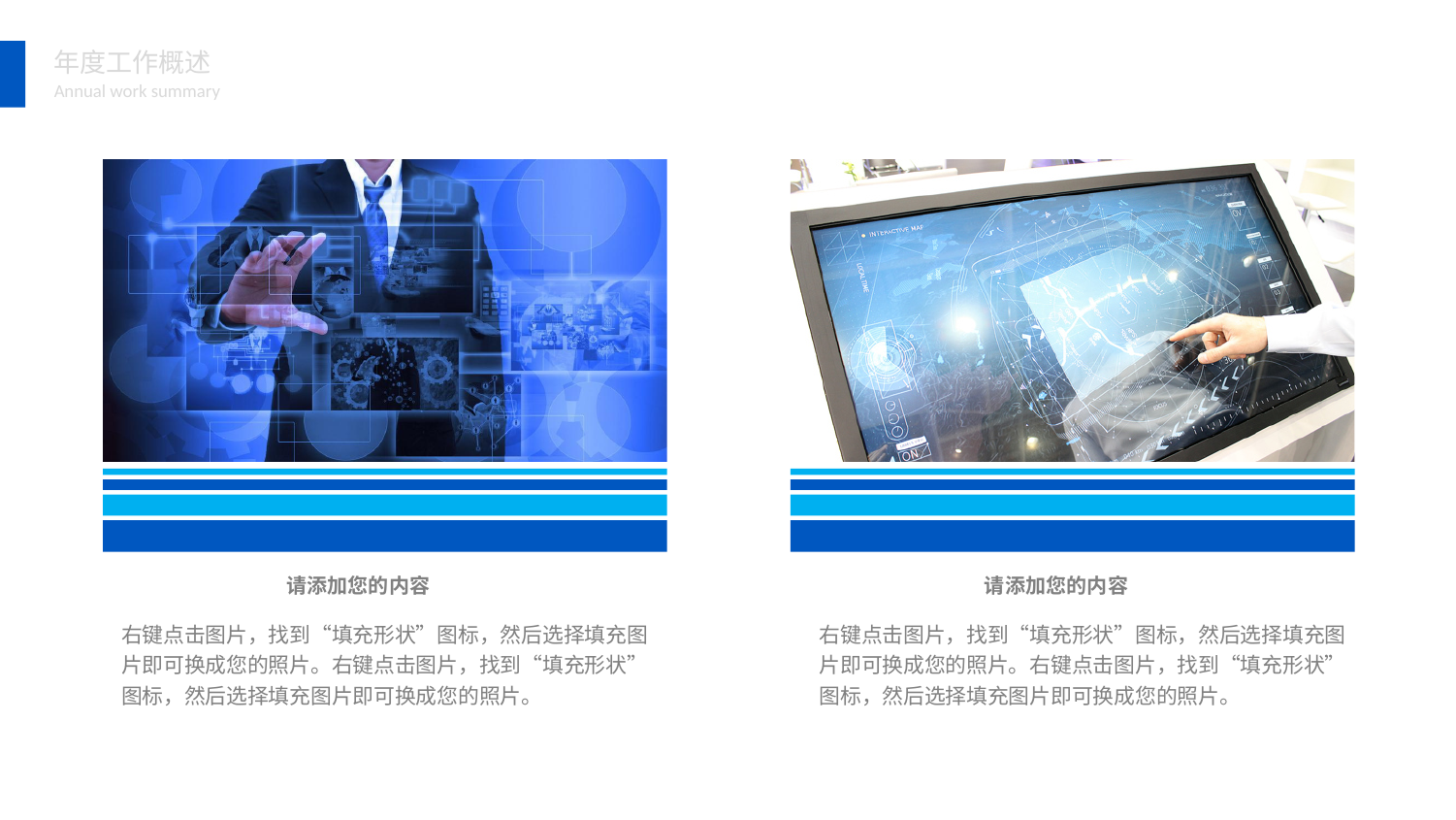

请添加您的内容
请添加您的内容
右键点击图片，找到“填充形状”图标，然后选择填充图片即可换成您的照片。右键点击图片，找到“填充形状”图标，然后选择填充图片即可换成您的照片。
右键点击图片，找到“填充形状”图标，然后选择填充图片即可换成您的照片。右键点击图片，找到“填充形状”图标，然后选择填充图片即可换成您的照片。